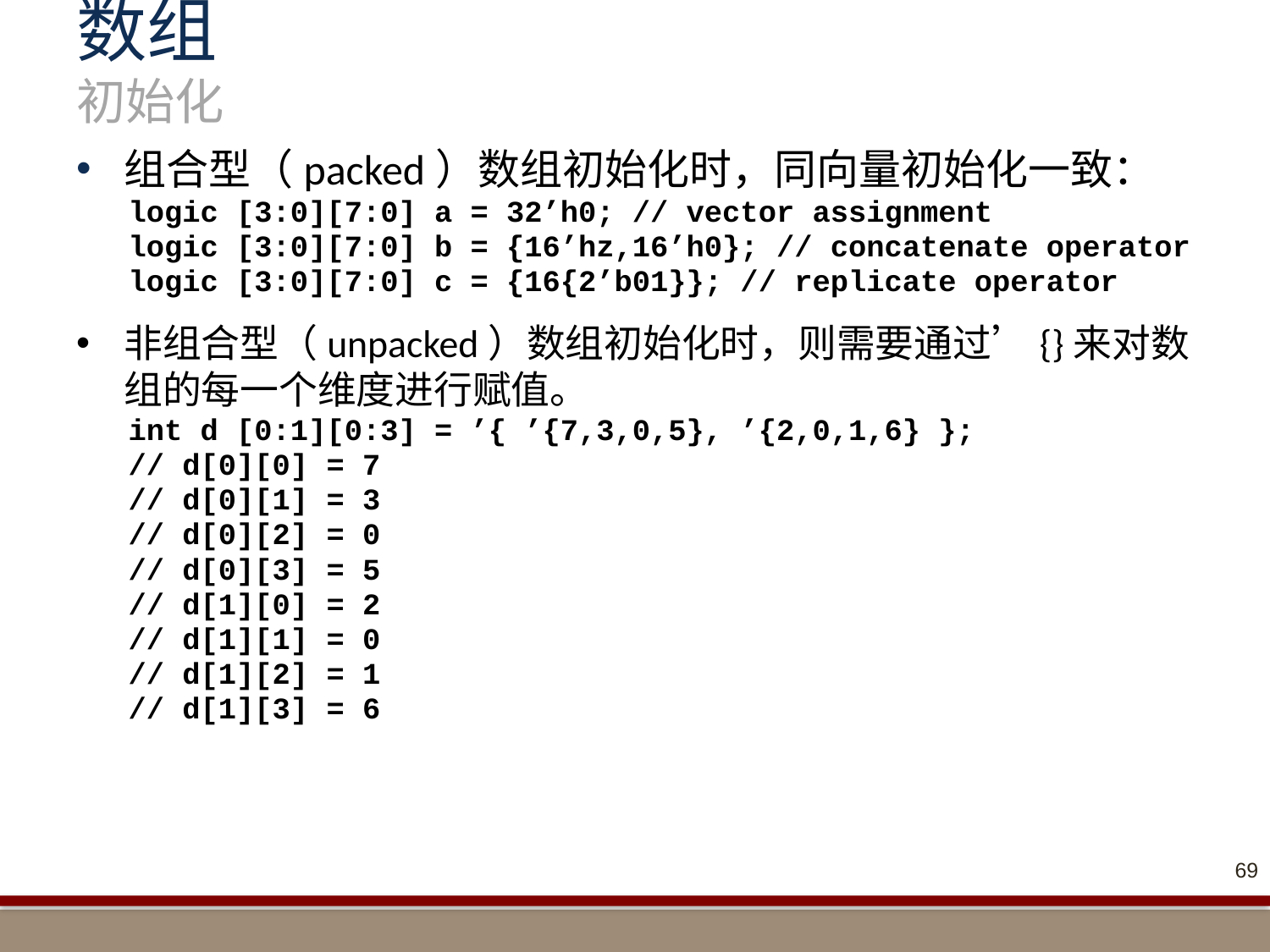

# 数组 初始化
组合型（packed）数组初始化时，同向量初始化一致：
logic [3:0][7:0] a = 32’h0; // vector assignment
logic [3:0][7:0] b = {16’hz,16’h0}; // concatenate operator
logic [3:0][7:0] c = {16{2’b01}}; // replicate operator
非组合型（unpacked）数组初始化时，则需要通过’{}来对数组的每一个维度进行赋值。
int d [0:1][0:3] = ’{ ’{7,3,0,5}, ’{2,0,1,6} };
// d[0][0] = 7
// d[0][1] = 3
// d[0][2] = 0
// d[0][3] = 5
// d[1][0] = 2
// d[1][1] = 0
// d[1][2] = 1
// d[1][3] = 6

69